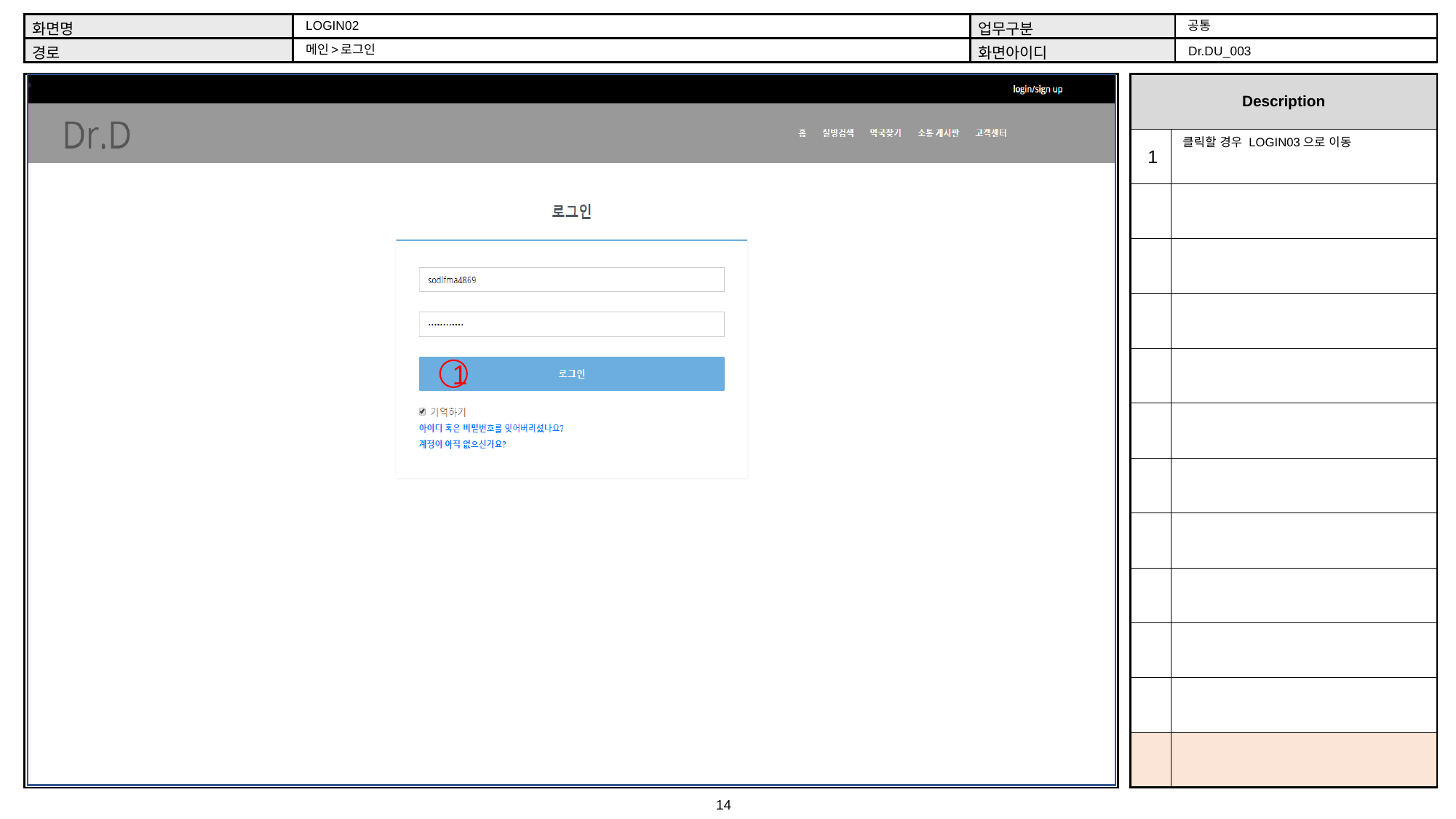

공통
LOGIN02
메인>로그인
Dr.DU_003

클릭할 경우 LOGIN03으로 이동
1
1